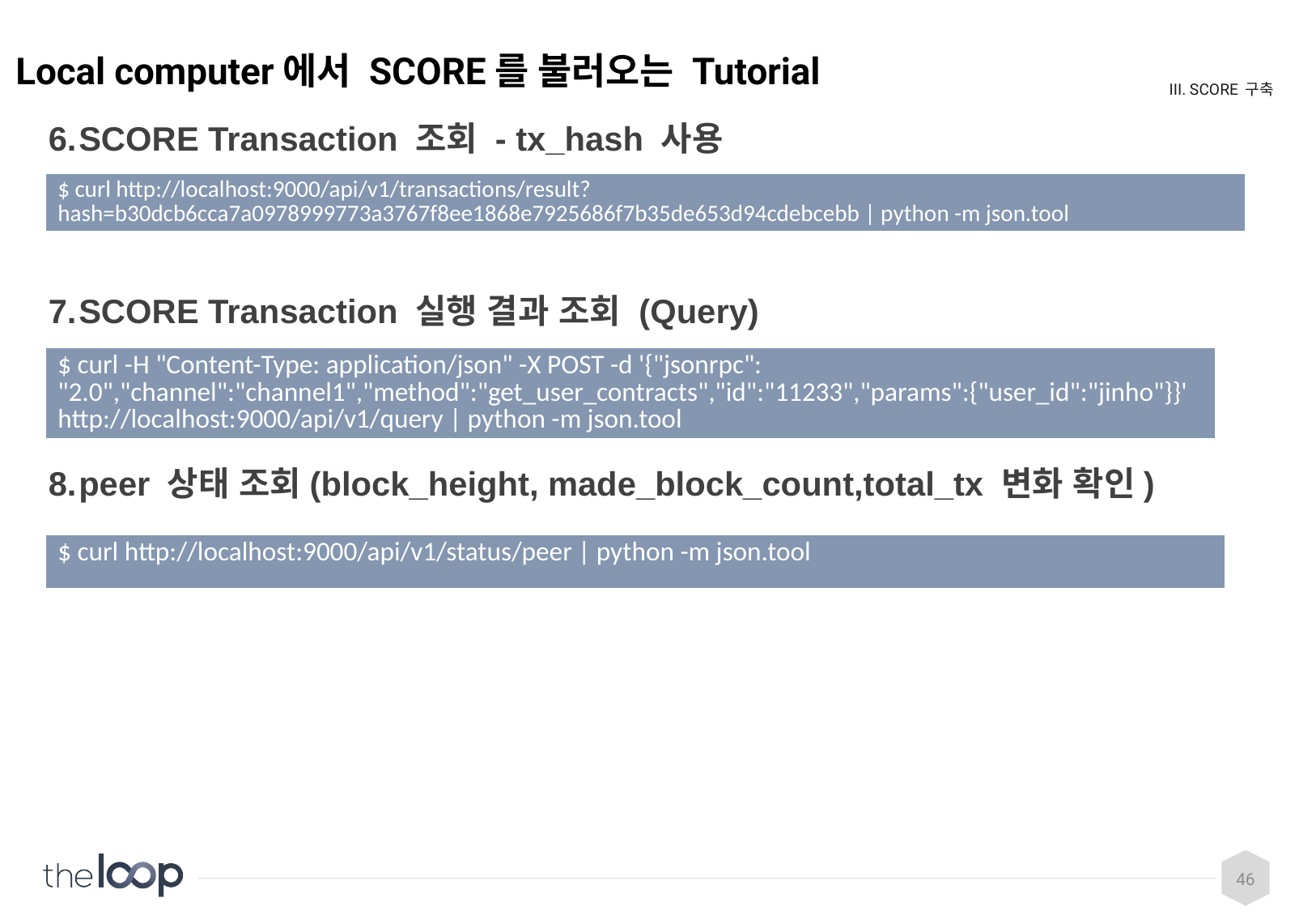

# Local computer에서 SCORE를 불러오는 Tutorial
III. SCORE 구축
SCORE Transaction 조회 - tx_hash 사용

SCORE Transaction 실행 결과 조회 (Query)

peer 상태 조회(block_height, made_block_count,total_tx 변화 확인)

| $ curl http://localhost:9000/api/v1/transactions/result?hash=b30dcb6cca7a0978999773a3767f8ee1868e7925686f7b35de653d94cdebcebb | python -m json.tool |
| --- |
| $ curl -H "Content-Type: application/json" -X POST -d '{"jsonrpc": "2.0","channel":"channel1","method":"get\_user\_contracts","id":"11233","params":{"user\_id":"jinho"}}' http://localhost:9000/api/v1/query | python -m json.tool |
| --- |
| $ curl http://localhost:9000/api/v1/status/peer | python -m json.tool |
| --- |
46